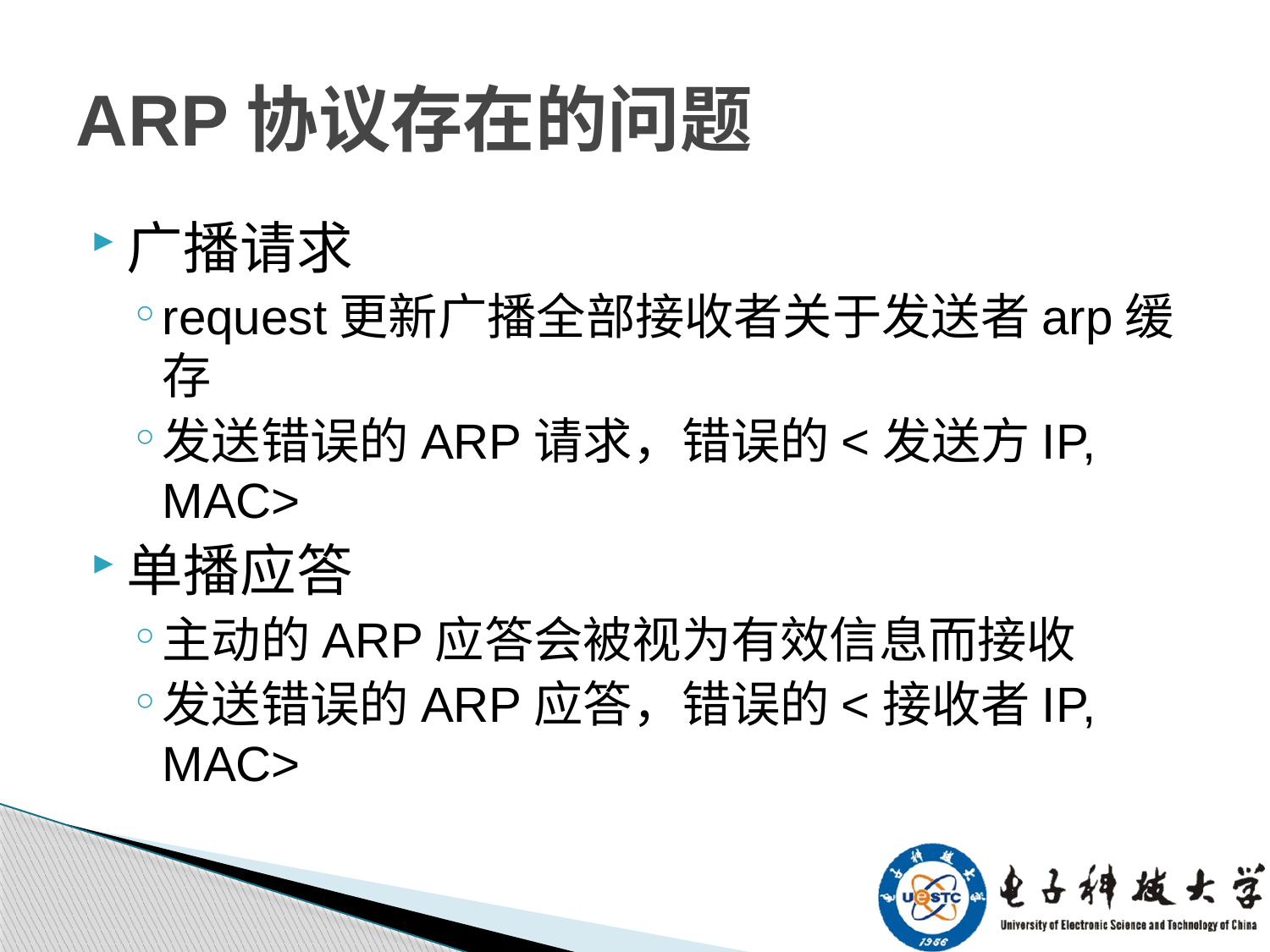

# ARP协议存在的问题
广播请求
request更新广播全部接收者关于发送者arp缓存
发送错误的ARP请求，错误的<发送方IP, MAC>
单播应答
主动的ARP应答会被视为有效信息而接收
发送错误的ARP应答，错误的<接收者IP, MAC>